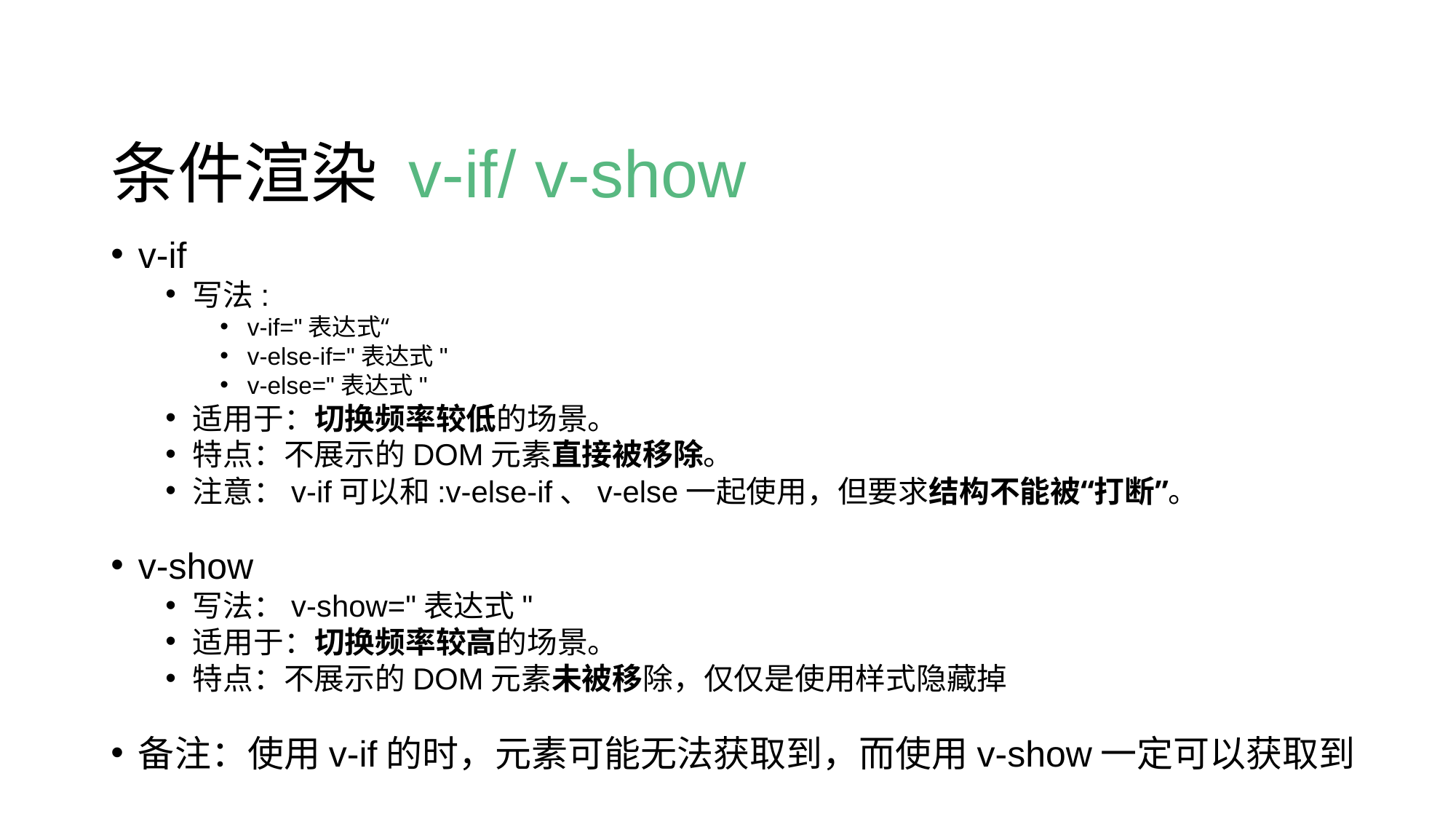

# 条件渲染 v-if/ v-show
v-if
写法:
v-if="表达式“
v-else-if="表达式"
v-else="表达式"
适用于：切换频率较低的场景。
特点：不展示的DOM元素直接被移除。
注意：v-if可以和:v-else-if、v-else一起使用，但要求结构不能被“打断”。

v-show
写法：v-show="表达式"
适用于：切换频率较高的场景。
特点：不展示的DOM元素未被移除，仅仅是使用样式隐藏掉

备注：使用v-if的时，元素可能无法获取到，而使用v-show一定可以获取到